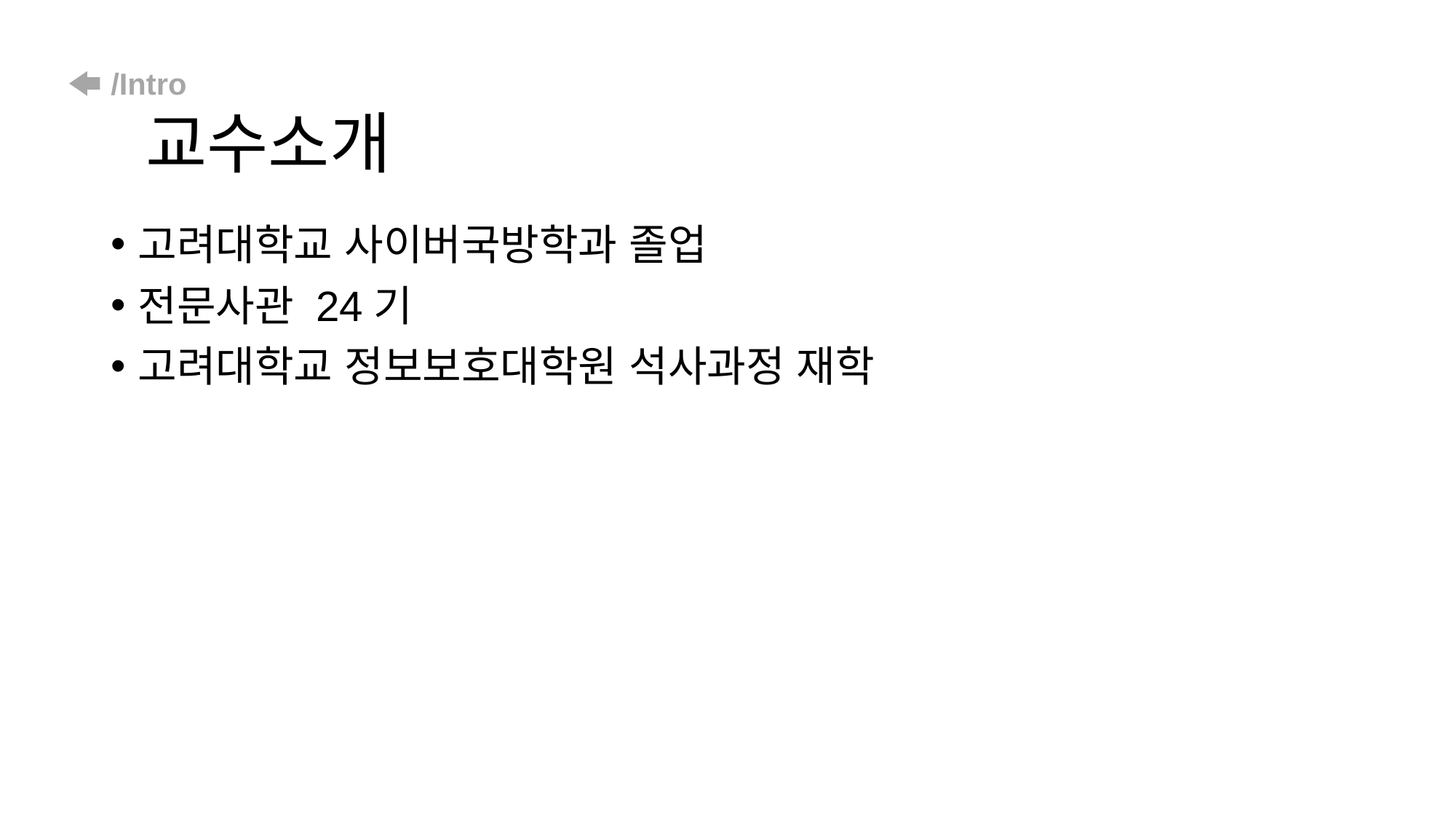

# /Intro 교수소개

고려대학교 사이버국방학과 졸업
전문사관 24기
고려대학교 정보보호대학원 석사과정 재학